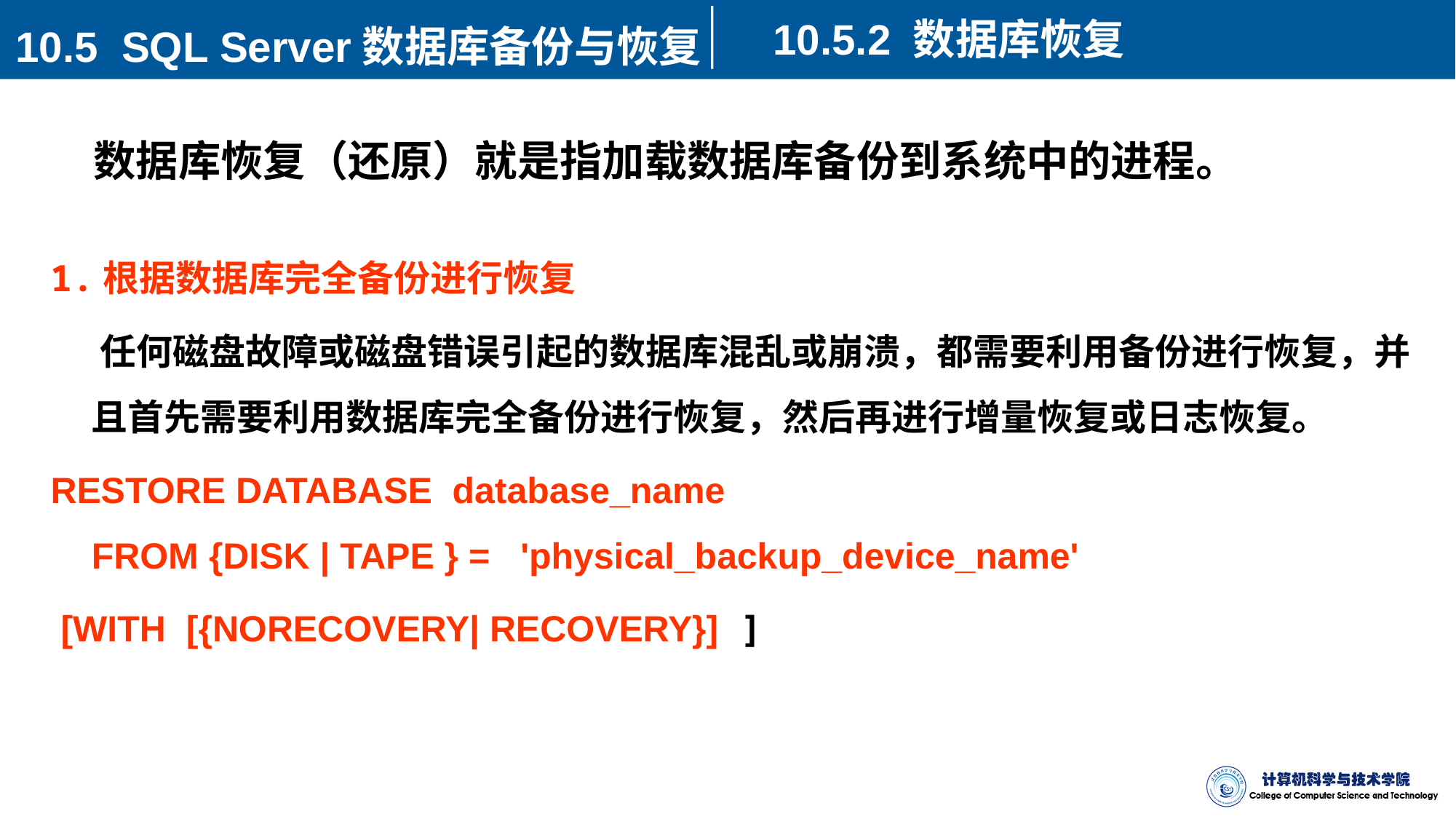

10.5.2 数据库恢复
10.5  SQL Server数据库备份与恢复
 数据库恢复（还原）就是指加载数据库备份到系统中的进程。
1.根据数据库完全备份进行恢复
     任何磁盘故障或磁盘错误引起的数据库混乱或崩溃，都需要利用备份进行恢复，并且首先需要利用数据库完全备份进行恢复，然后再进行增量恢复或日志恢复。
RESTORE DATABASE  database_name
FROM {DISK | TAPE } =   'physical_backup_device_name'
 [WITH  [{NORECOVERY| RECOVERY}] ]